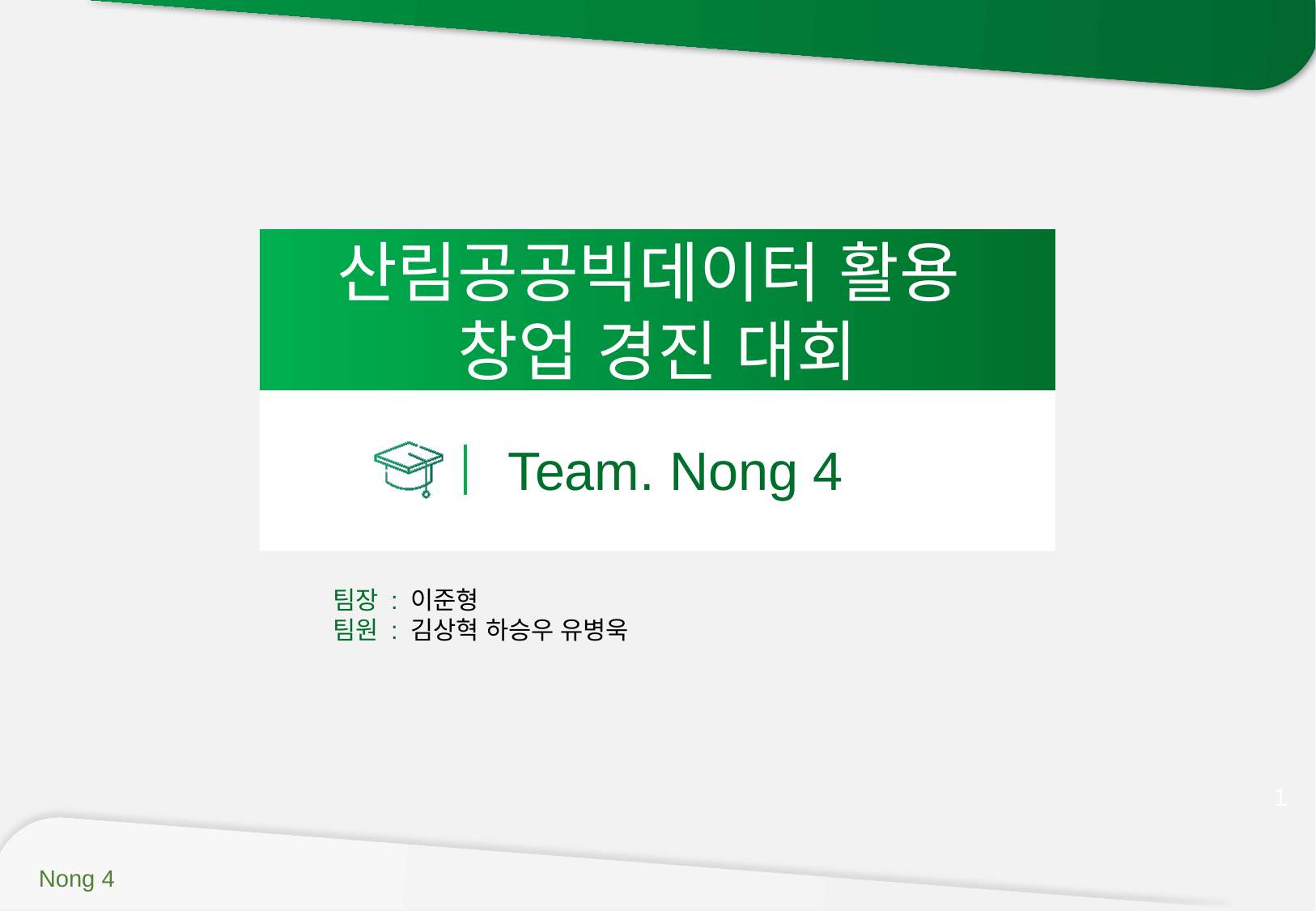

산림공공빅데이터 활용
창업 경진 대회

Team. Nong 4

팀장 : 이준형
팀원 : 김상혁 하승우 유병욱
1